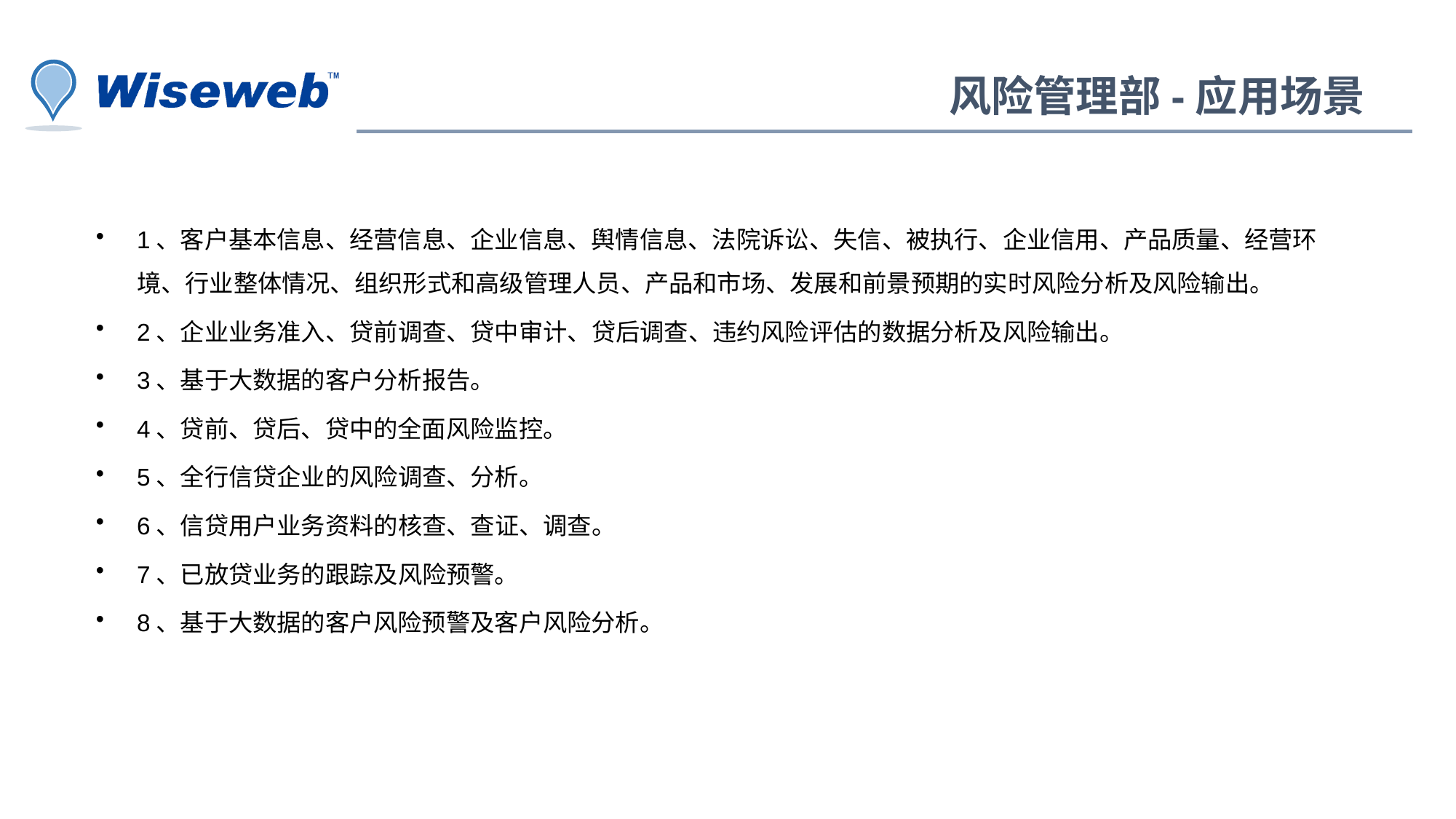

风险管理部-应用场景

1、客户基本信息、经营信息、企业信息、舆情信息、法院诉讼、失信、被执行、企业信用、产品质量、经营环境、行业整体情况、组织形式和高级管理人员、产品和市场、发展和前景预期的实时风险分析及风险输出。
2、企业业务准入、贷前调查、贷中审计、贷后调查、违约风险评估的数据分析及风险输出。
3、基于大数据的客户分析报告。
4、贷前、贷后、贷中的全面风险监控。
5、全行信贷企业的风险调查、分析。
6、信贷用户业务资料的核查、查证、调查。
7、已放贷业务的跟踪及风险预警。
8、基于大数据的客户风险预警及客户风险分析。